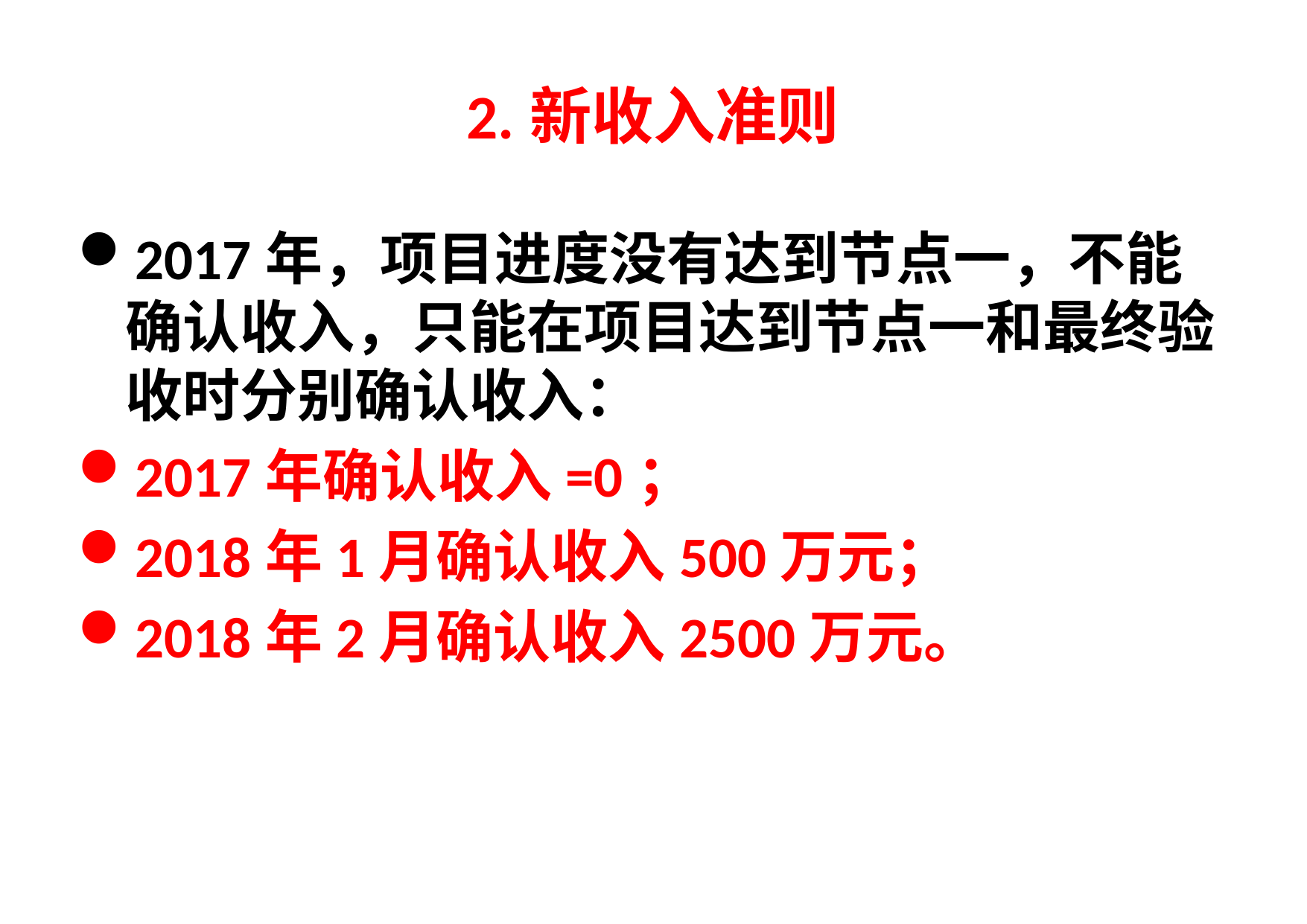

# 2.新收入准则
2017年，项目进度没有达到节点一，不能确认收入，只能在项目达到节点一和最终验收时分别确认收入：
2017年确认收入=0；
2018年1月确认收入500万元；
2018年2月确认收入2500万元。

100